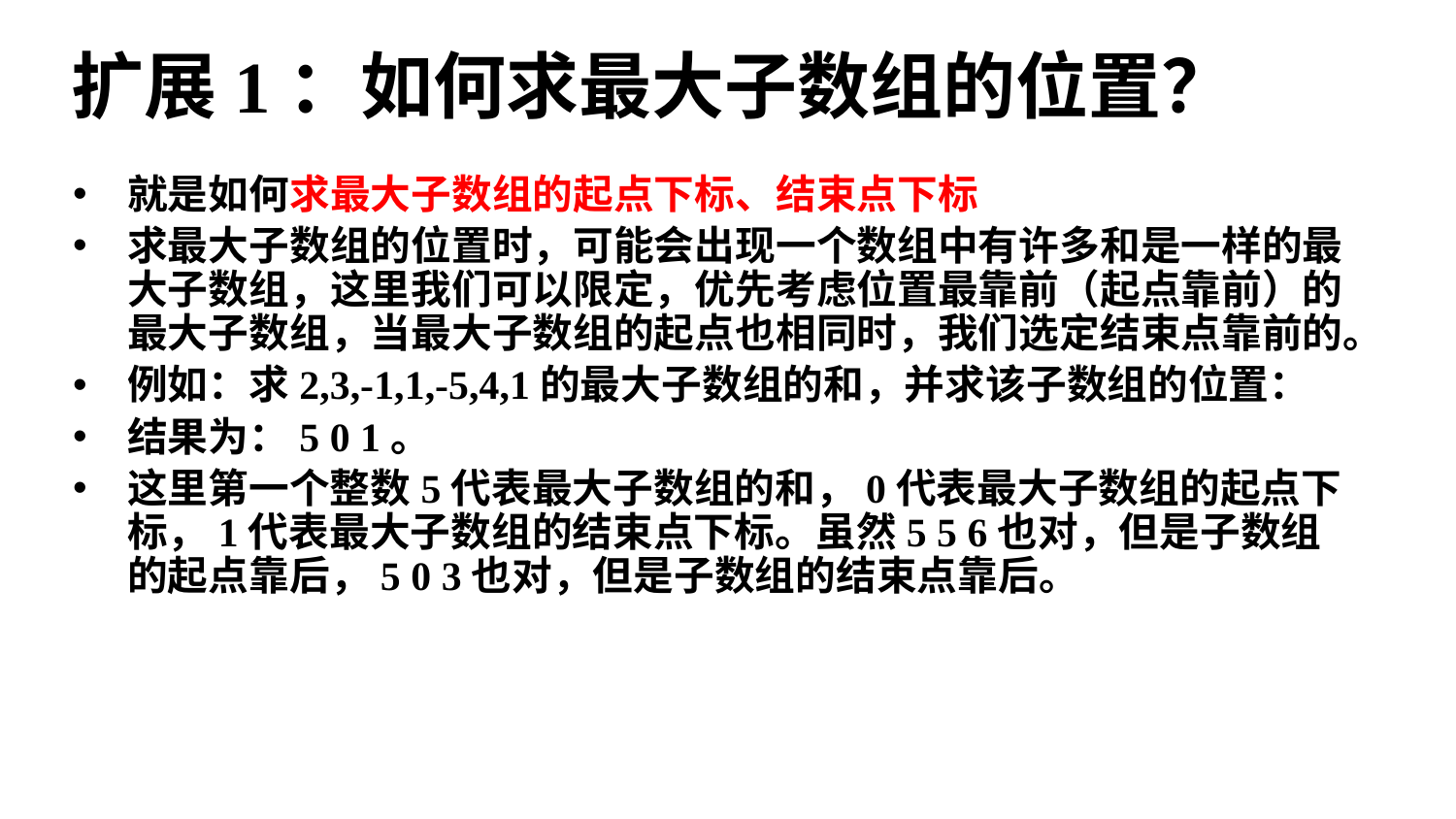

扩展1：如何求最大子数组的位置？
就是如何求最大子数组的起点下标、结束点下标
求最大子数组的位置时，可能会出现一个数组中有许多和是一样的最大子数组，这里我们可以限定，优先考虑位置最靠前（起点靠前）的最大子数组，当最大子数组的起点也相同时，我们选定结束点靠前的。
例如：求2,3,-1,1,-5,4,1的最大子数组的和，并求该子数组的位置：
结果为：5 0 1。
这里第一个整数5代表最大子数组的和，0代表最大子数组的起点下标，1代表最大子数组的结束点下标。虽然5 5 6也对，但是子数组的起点靠后，5 0 3也对，但是子数组的结束点靠后。